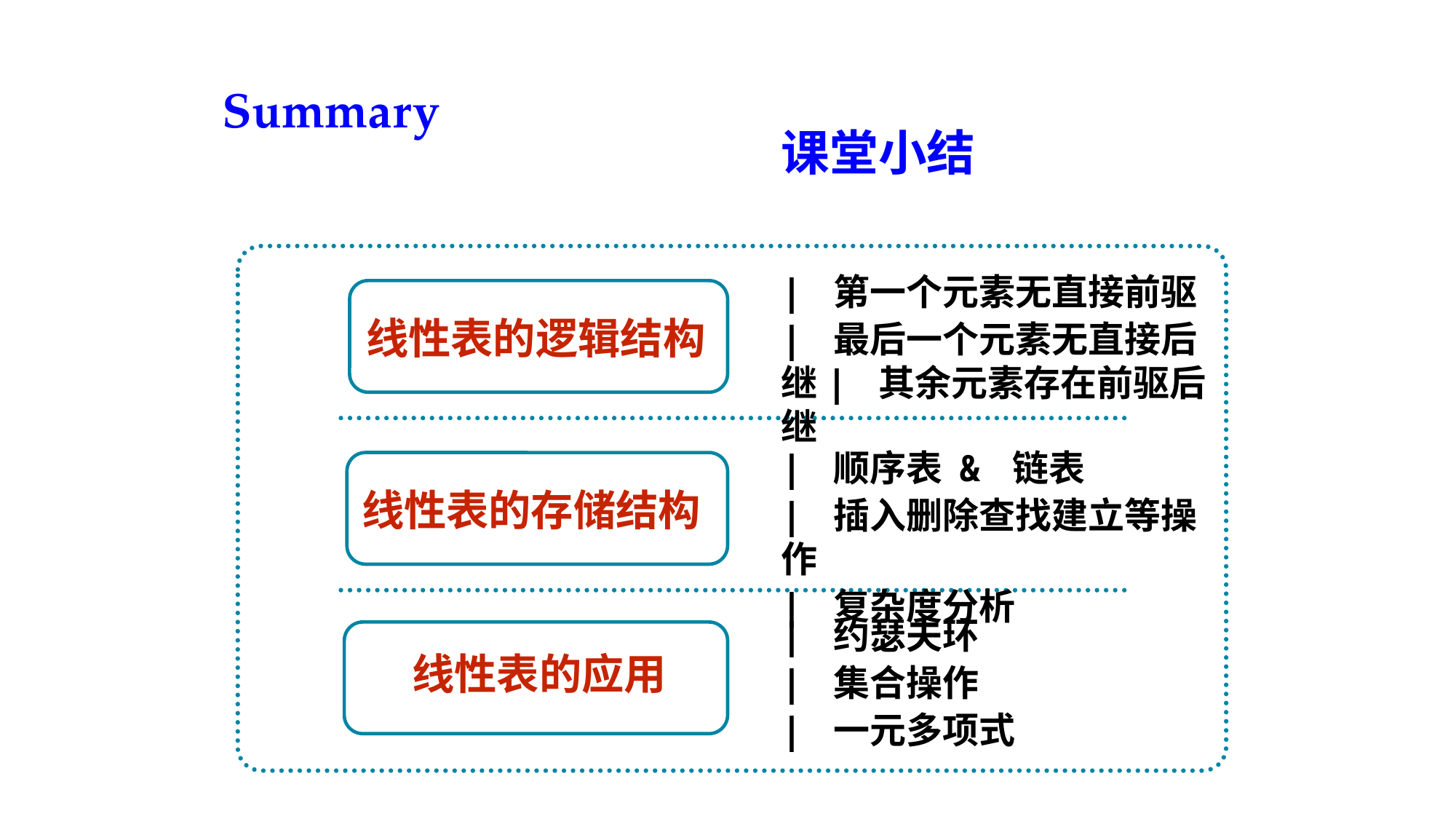

Summary
课堂小结

| 第一个元素无直接前驱
| 最后一个元素无直接后继| 其余元素存在前驱后继

	线性表的逻辑结构

| 顺序表 & 链表
| 插入删除查找建立等操作
| 复杂度分析

        线性表的存储结构

| 约瑟夫环
| 集合操作
| 一元多项式

       线性表的应用